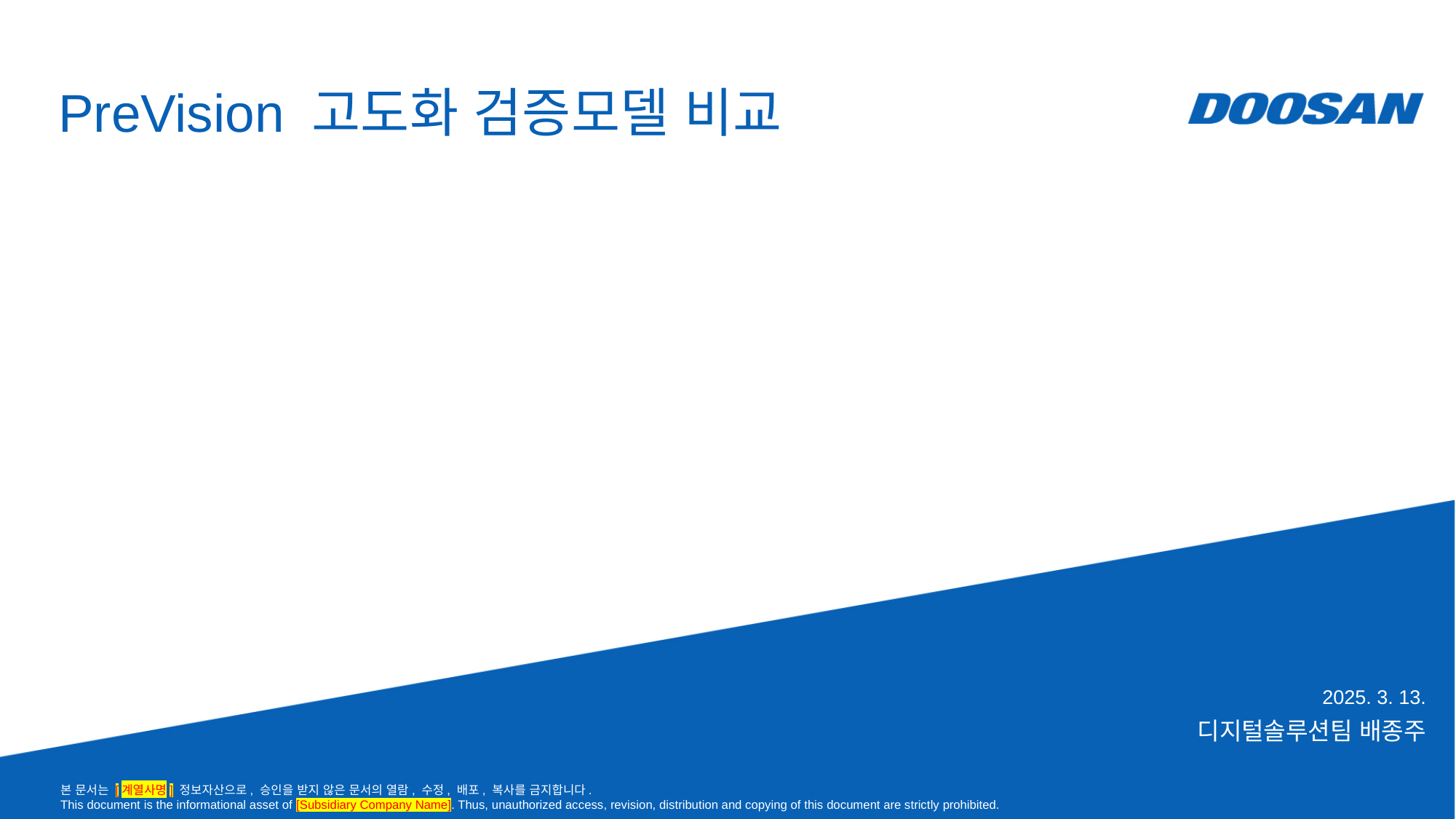

PreVision 고도화 검증모델 비교
2025. 3. 13.
디지털솔루션팀 배종주
본 문서는 [계열사명] 정보자산으로, 승인을 받지 않은 문서의 열람, 수정, 배포, 복사를 금지합니다.
This document is the informational asset of [Subsidiary Company Name]. Thus, unauthorized access, revision, distribution and copying of this document are strictly prohibited.